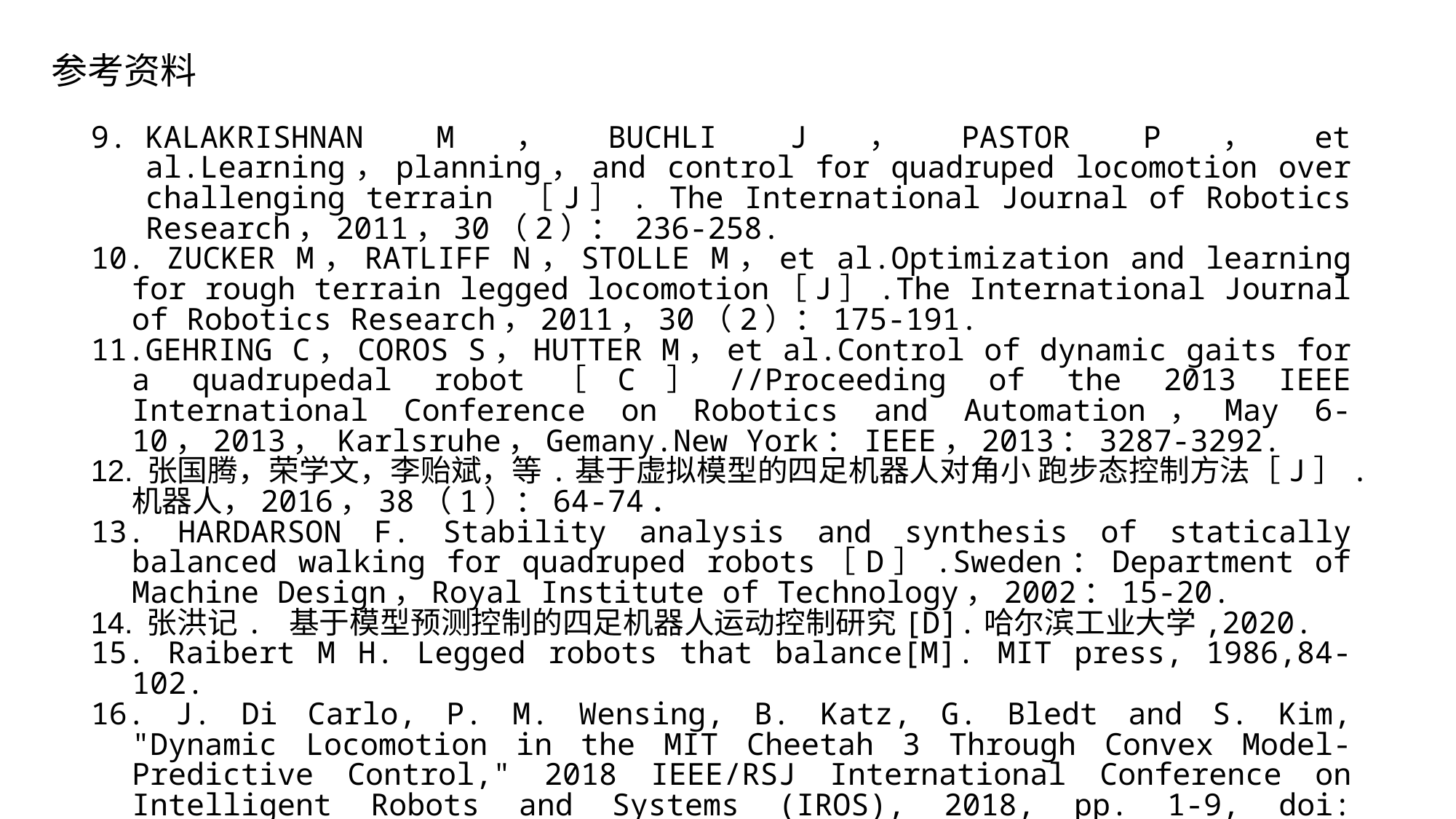

参考资料
KALAKRISHNAN M，BUCHLI J，PASTOR P，et al.Learning，planning，and control for quadruped locomotion over challenging terrain ［J］. The International Journal of Robotics Research，2011，30（2）： 236-258.
 ZUCKER M，RATLIFF N，STOLLE M，et al.Optimization and learning for rough terrain legged locomotion［J］.The International Journal of Robotics Research，2011，30（2）：175-191.
GEHRING C，COROS S，HUTTER M，et al.Control of dynamic gaits for a quadrupedal robot［C］//Proceeding of the 2013 IEEE International Conference on Robotics and Automation，May 6-10，2013， Karlsruhe，Gemany.New York：IEEE，2013：3287-3292.
 张国腾，荣学文，李贻斌，等.基于虚拟模型的四足机器人对角小 跑步态控制方法［J］.机器人，2016，38（1）：64-74．
 HARDARSON F. Stability analysis and synthesis of statically balanced walking for quadruped robots［D］.Sweden：Department of Machine Design，Royal Institute of Technology，2002：15-20.
 张洪记. 基于模型预测控制的四足机器人运动控制研究[D].哈尔滨工业大学,2020.
 Raibert M H. Legged robots that balance[M]. MIT press, 1986,84-102.
 J. Di Carlo, P. M. Wensing, B. Katz, G. Bledt and S. Kim, "Dynamic Locomotion in the MIT Cheetah 3 Through Convex Model-Predictive Control," 2018 IEEE/RSJ International Conference on Intelligent Robots and Systems (IROS), 2018, pp. 1-9, doi: 10.1109/IROS.2018.8594448.
刘在阳. 电机驱动四足机器人控制系统与多步态控制方法研究[D].山东大学,2021.DOI:10.27272/d.cnki.gshdu.2021.003355.